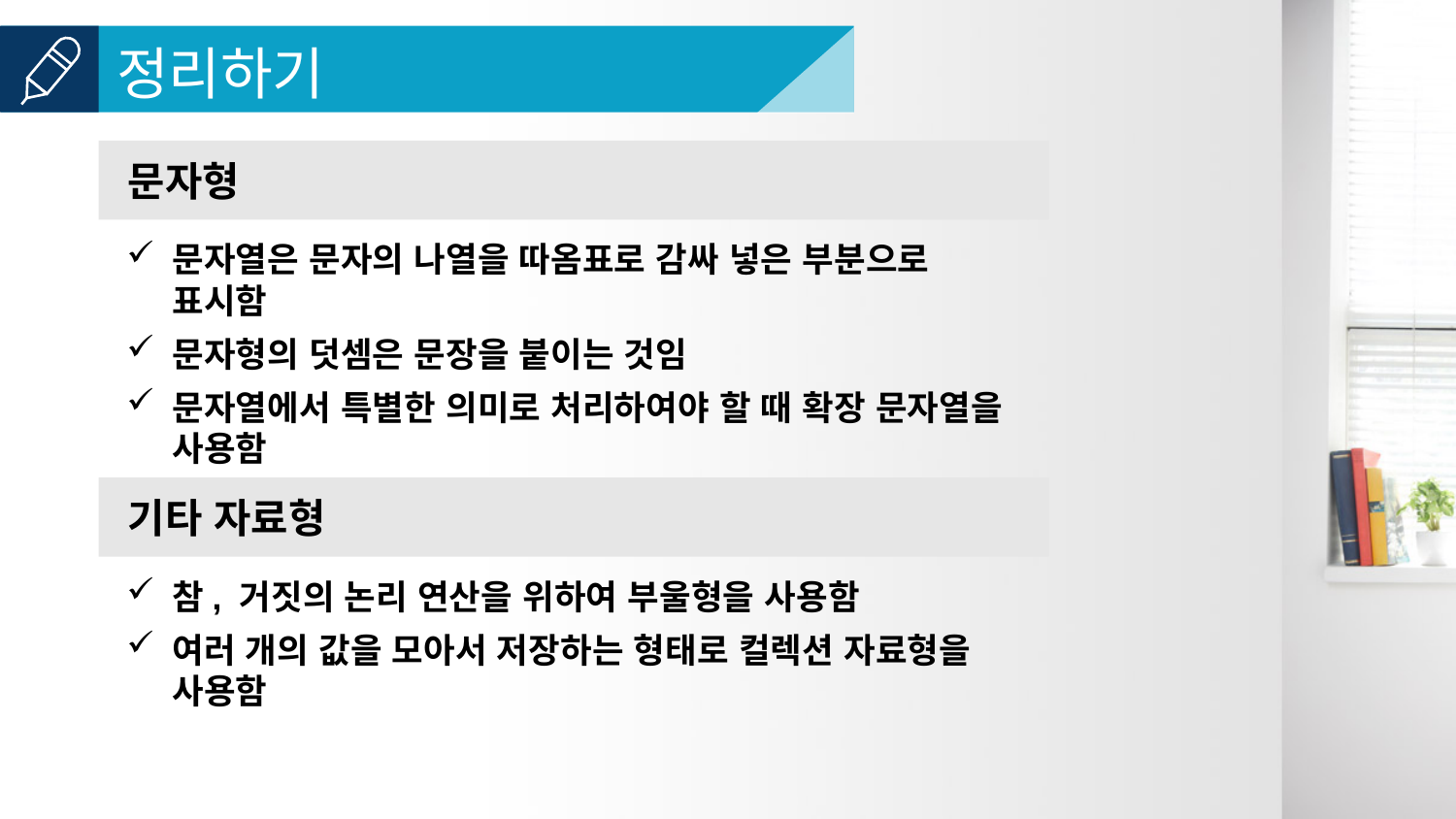

문자형
문자열은 문자의 나열을 따옴표로 감싸 넣은 부분으로 표시함
문자형의 덧셈은 문장을 붙이는 것임
문자열에서 특별한 의미로 처리하여야 할 때 확장 문자열을 사용함

기타 자료형
참, 거짓의 논리 연산을 위하여 부울형을 사용함
여러 개의 값을 모아서 저장하는 형태로 컬렉션 자료형을 사용함